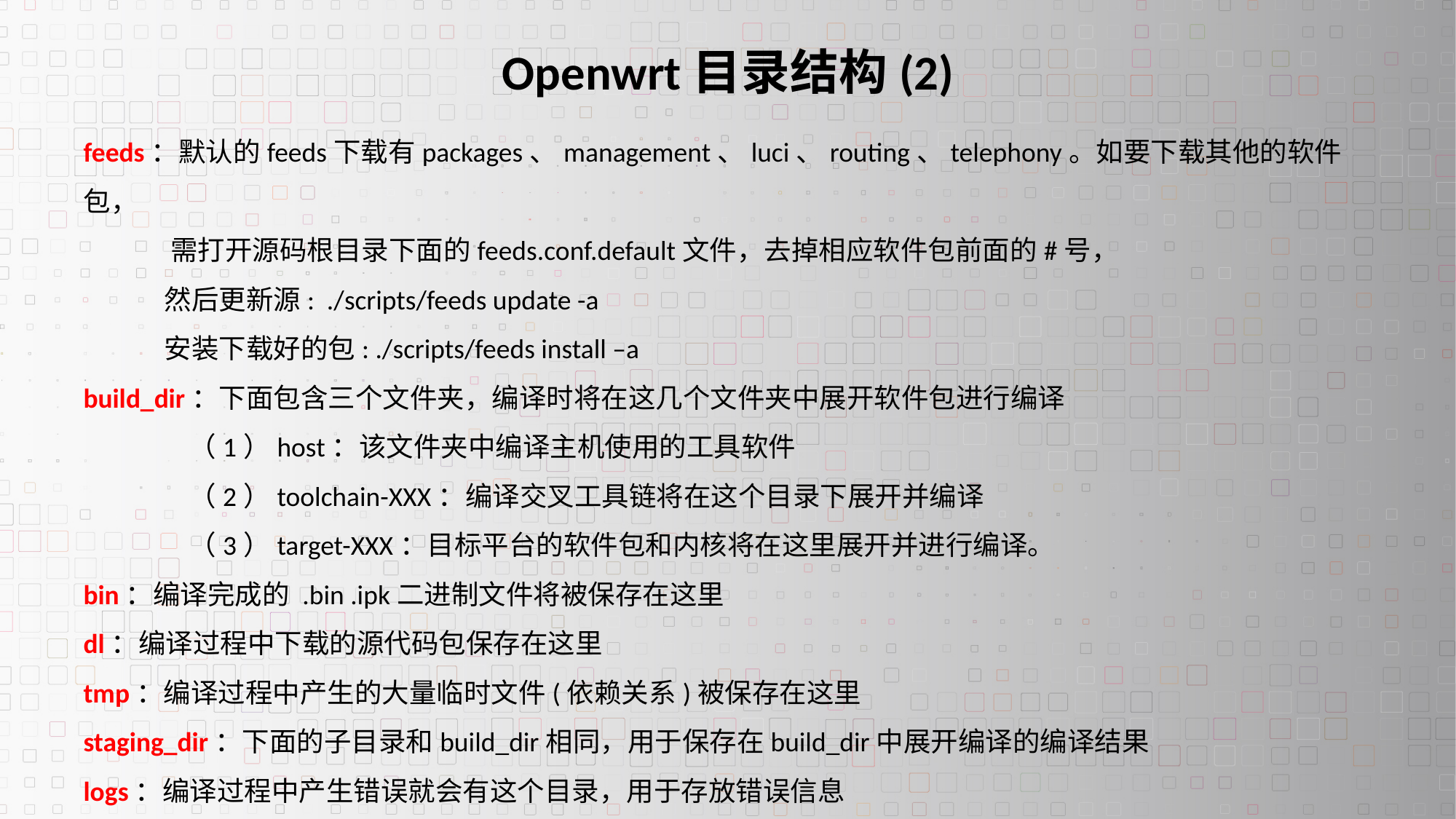

# Openwrt目录结构(2)
feeds：默认的feeds下载有packages、management、luci、routing、telephony。如要下载其他的软件包，
             需打开源码根目录下面的feeds.conf.default文件，去掉相应软件包前面的#号，
            然后更新源:  ./scripts/feeds update -a
            安装下载好的包: ./scripts/feeds install –a
build_dir：下面包含三个文件夹，编译时将在这几个文件夹中展开软件包进行编译
                （1）host：该文件夹中编译主机使用的工具软件
                （2）toolchain-XXX：编译交叉工具链将在这个目录下展开并编译
                （3）target-XXX：目标平台的软件包和内核将在这里展开并进行编译。
bin：编译完成的 .bin .ipk二进制文件将被保存在这里
dl：编译过程中下载的源代码包保存在这里
tmp：编译过程中产生的大量临时文件(依赖关系)被保存在这里
staging_dir：下面的子目录和build_dir相同，用于保存在build_dir中展开编译的编译结果
logs：编译过程中产生错误就会有这个目录，用于存放错误信息